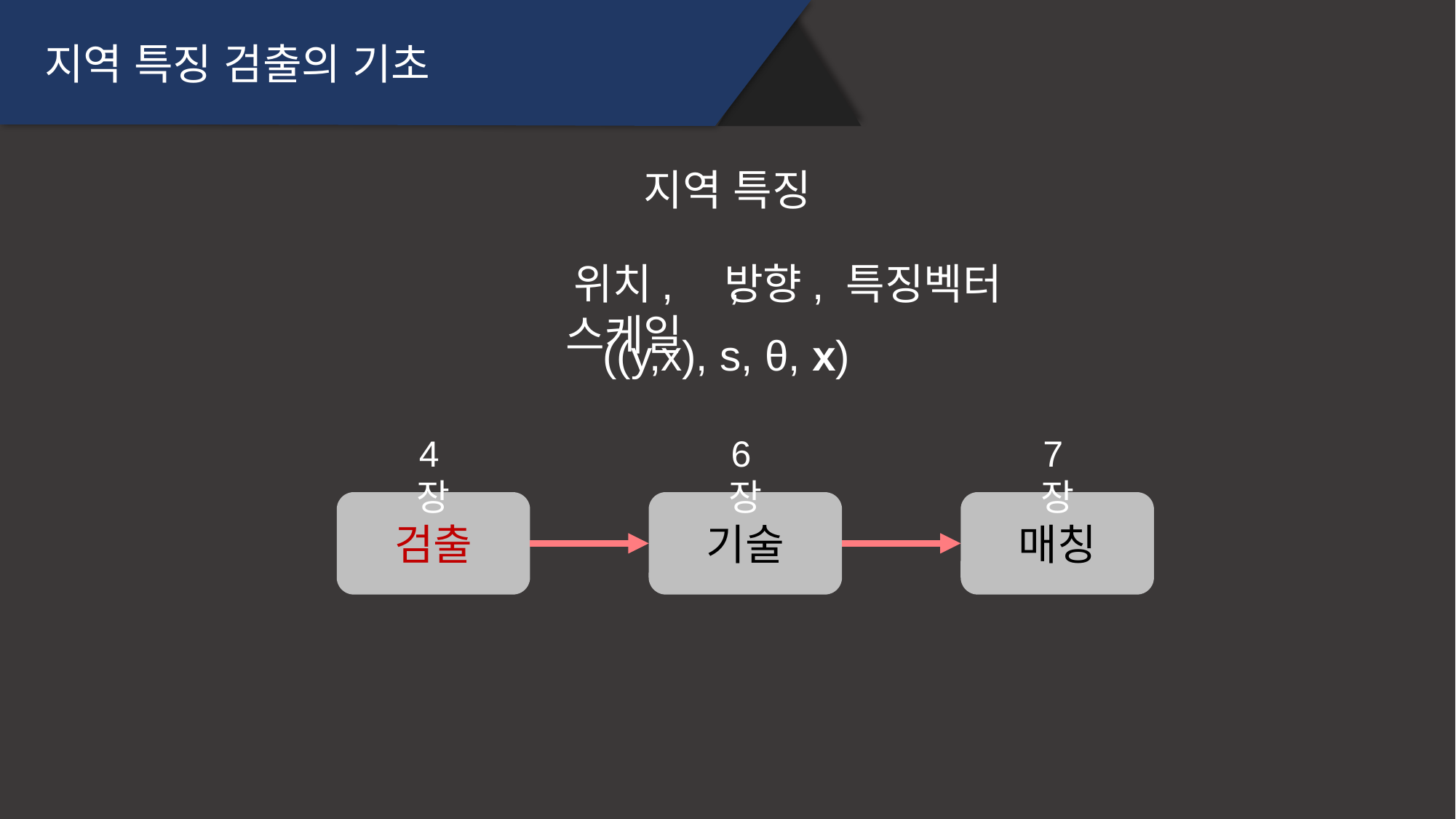

지역 특징 검출의 기초
지역 특징
위치, 스케일
방향, 특징벡터
,
((y,x), s, θ, x)
4장
6장
7장
검출
기술
매칭